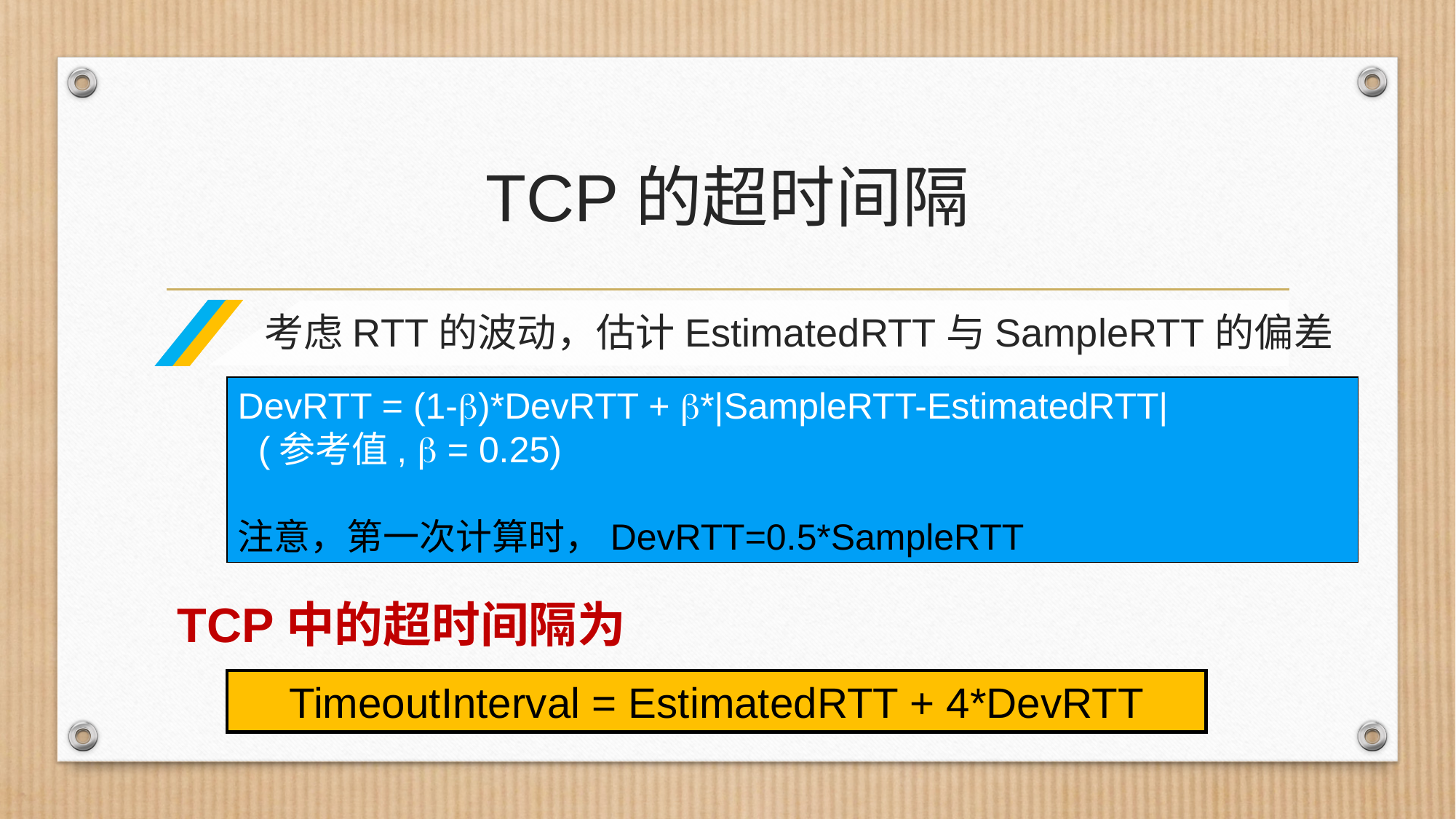

# TCP的超时间隔

考虑RTT的波动，估计EstimatedRTT与SampleRTT的偏差
DevRTT = (1-β)*DevRTT + β*|SampleRTT-EstimatedRTT|
  (参考值, β = 0.25)

注意，第一次计算时，DevRTT=0.5*SampleRTT
TCP中的超时间隔为
TimeoutInterval = EstimatedRTT + 4*DevRTT